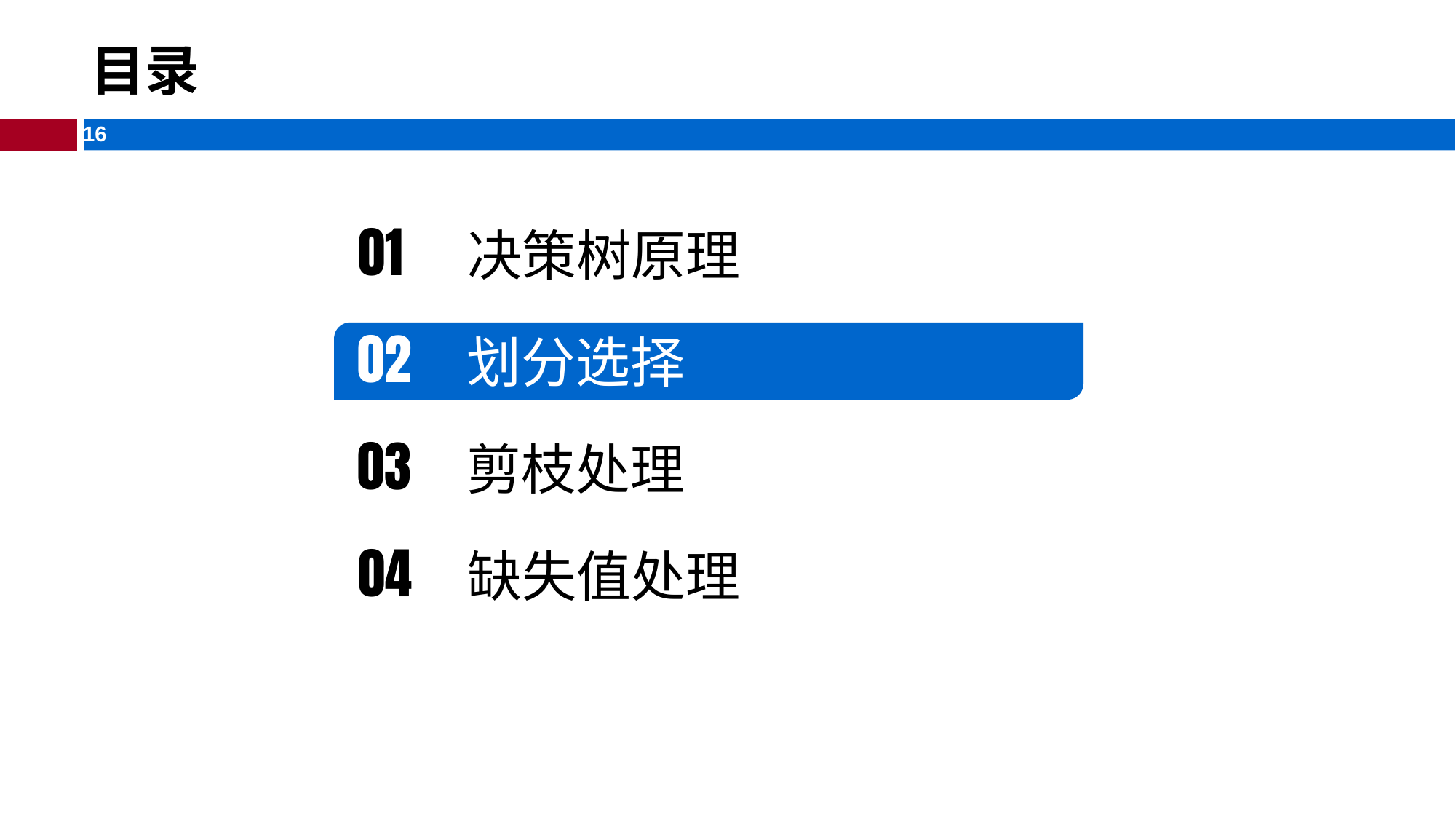

# 目录
01	经验误差与过拟合
01	决策树原理

02	划分选择
03	剪枝处理
04	缺失值处理